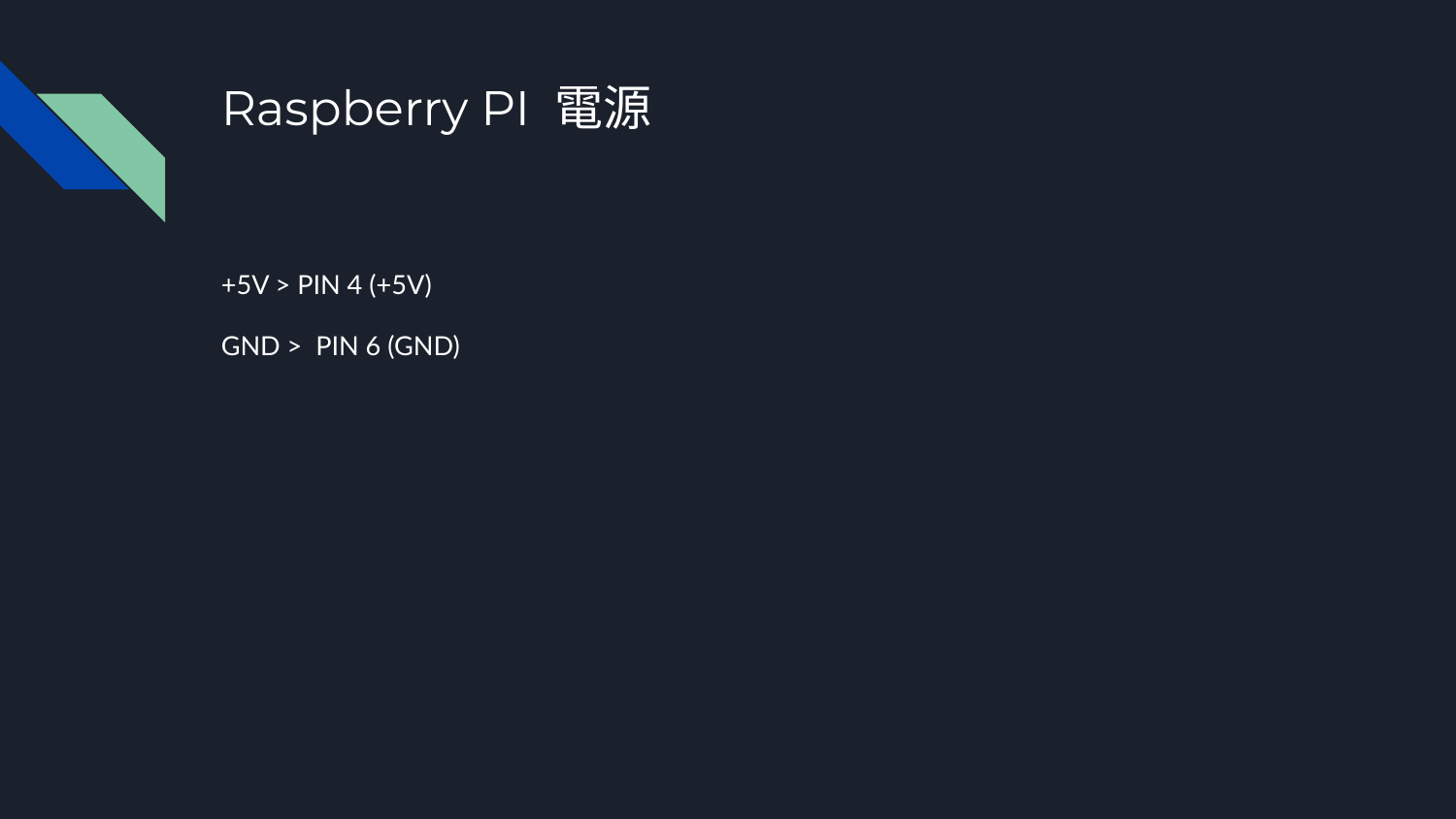

# Raspberry PI 電源
+5V > PIN 4 (+5V)
GND >  PIN 6 (GND)